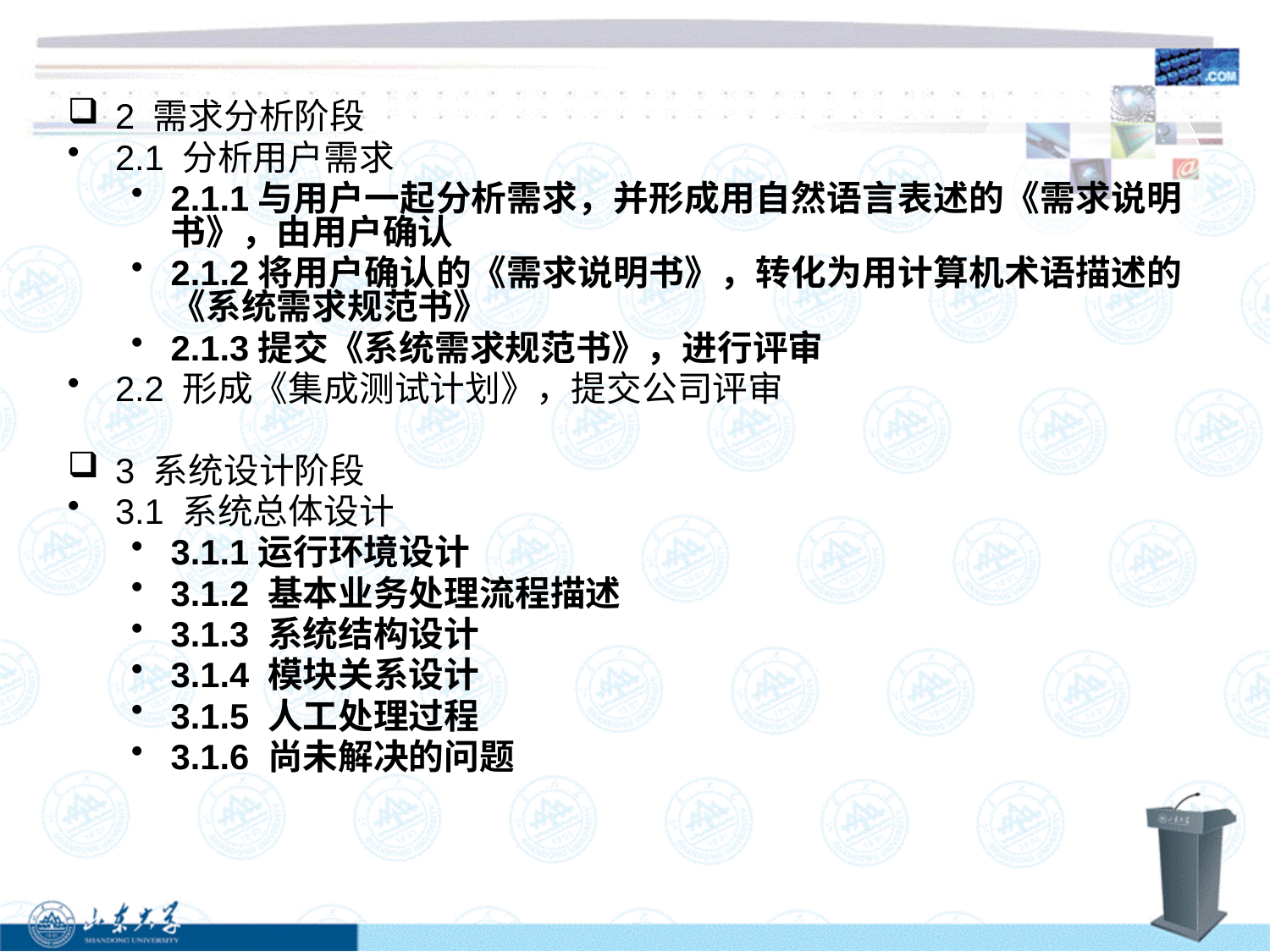

2 需求分析阶段
2.1 分析用户需求
2.1.1与用户一起分析需求，并形成用自然语言表述的《需求说明书》，由用户确认
2.1.2将用户确认的《需求说明书》，转化为用计算机术语描述的《系统需求规范书》
2.1.3提交《系统需求规范书》，进行评审
2.2 形成《集成测试计划》，提交公司评审

3 系统设计阶段
3.1 系统总体设计
3.1.1运行环境设计
3.1.2 基本业务处理流程描述
3.1.3 系统结构设计
3.1.4 模块关系设计
3.1.5 人工处理过程
3.1.6 尚未解决的问题